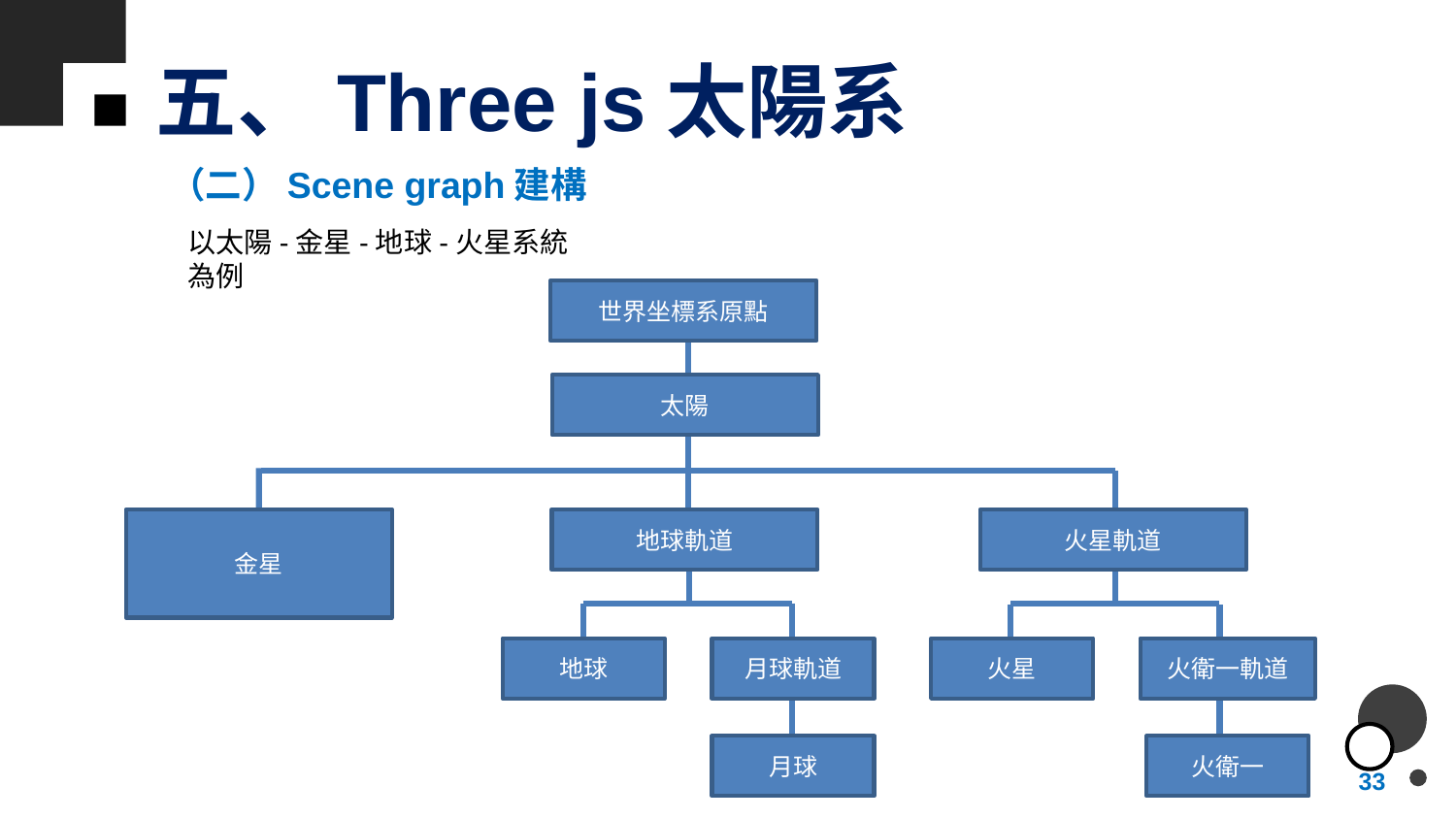

# 五、Three js太陽系
（二）Scene graph建構
以太陽-金星-地球-火星系統為例
世界坐標系原點
太陽
金星
地球軌道
火星軌道
地球
月球軌道
火星
火衛一軌道
月球
火衛一

33